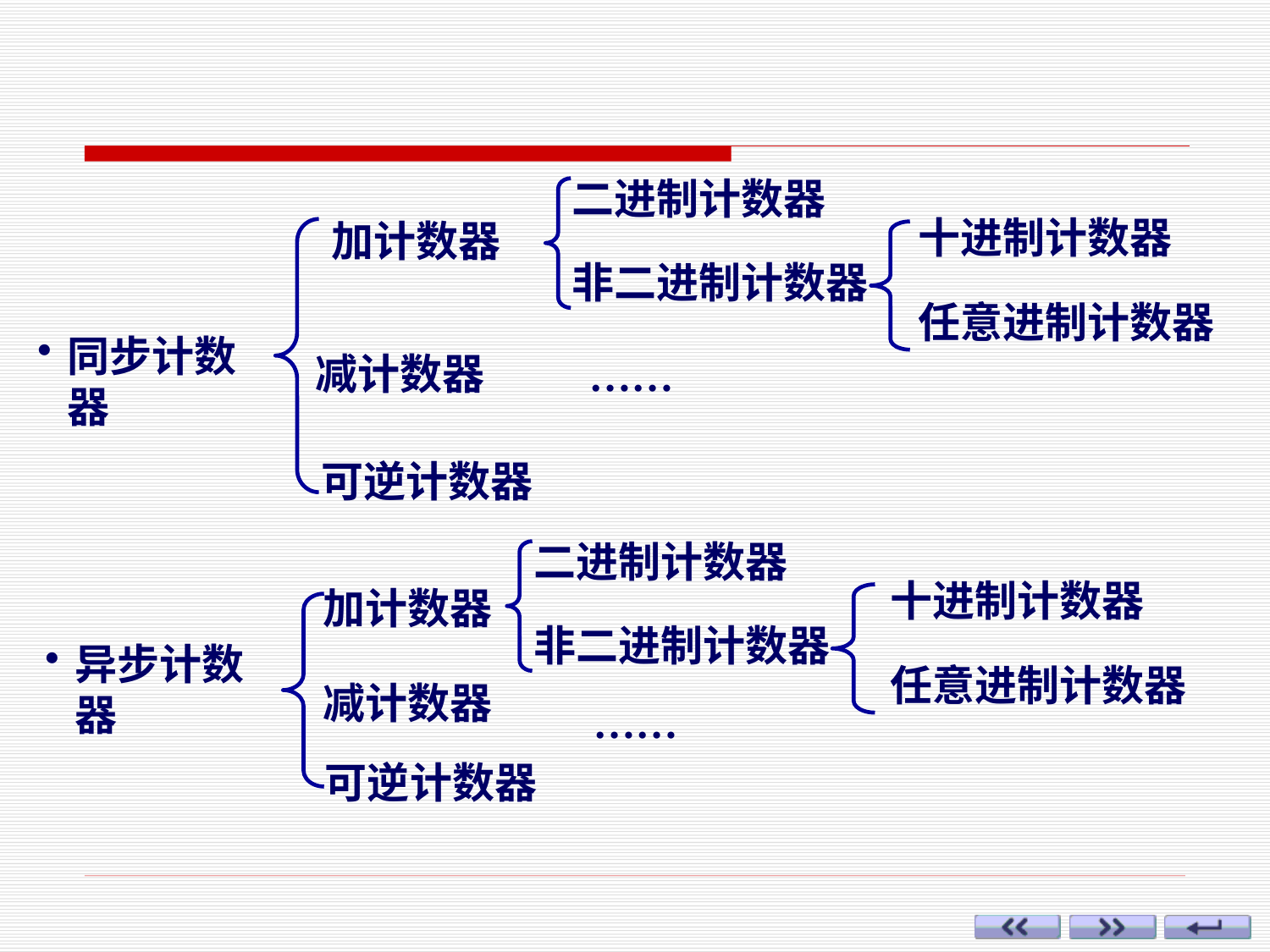

二进制计数器

非二进制计数器
 十进制计数器

 任意进制计数器
加计数器

同步计数器
减计数器
……
可逆计数器
二进制计数器

非二进制计数器
  十进制计数器

  任意进制计数器
加计数器

异步计数器
减计数器
……
可逆计数器